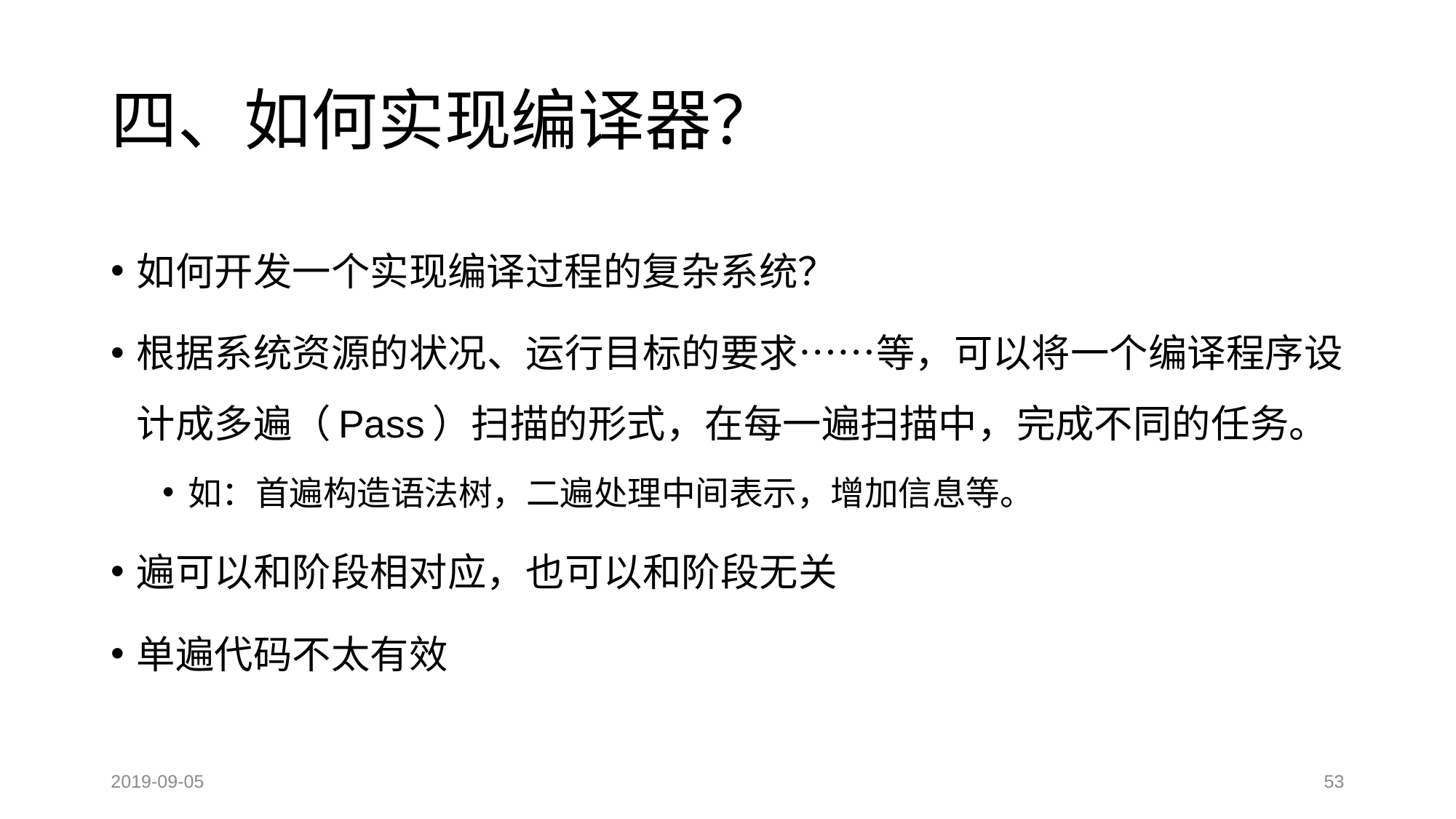

# 四、如何实现编译器？
如何开发一个实现编译过程的复杂系统？
根据系统资源的状况、运行目标的要求……等，可以将一个编译程序设计成多遍（Pass）扫描的形式，在每一遍扫描中，完成不同的任务。
如：首遍构造语法树，二遍处理中间表示，增加信息等。
遍可以和阶段相对应，也可以和阶段无关
单遍代码不太有效

2019-09-05
53